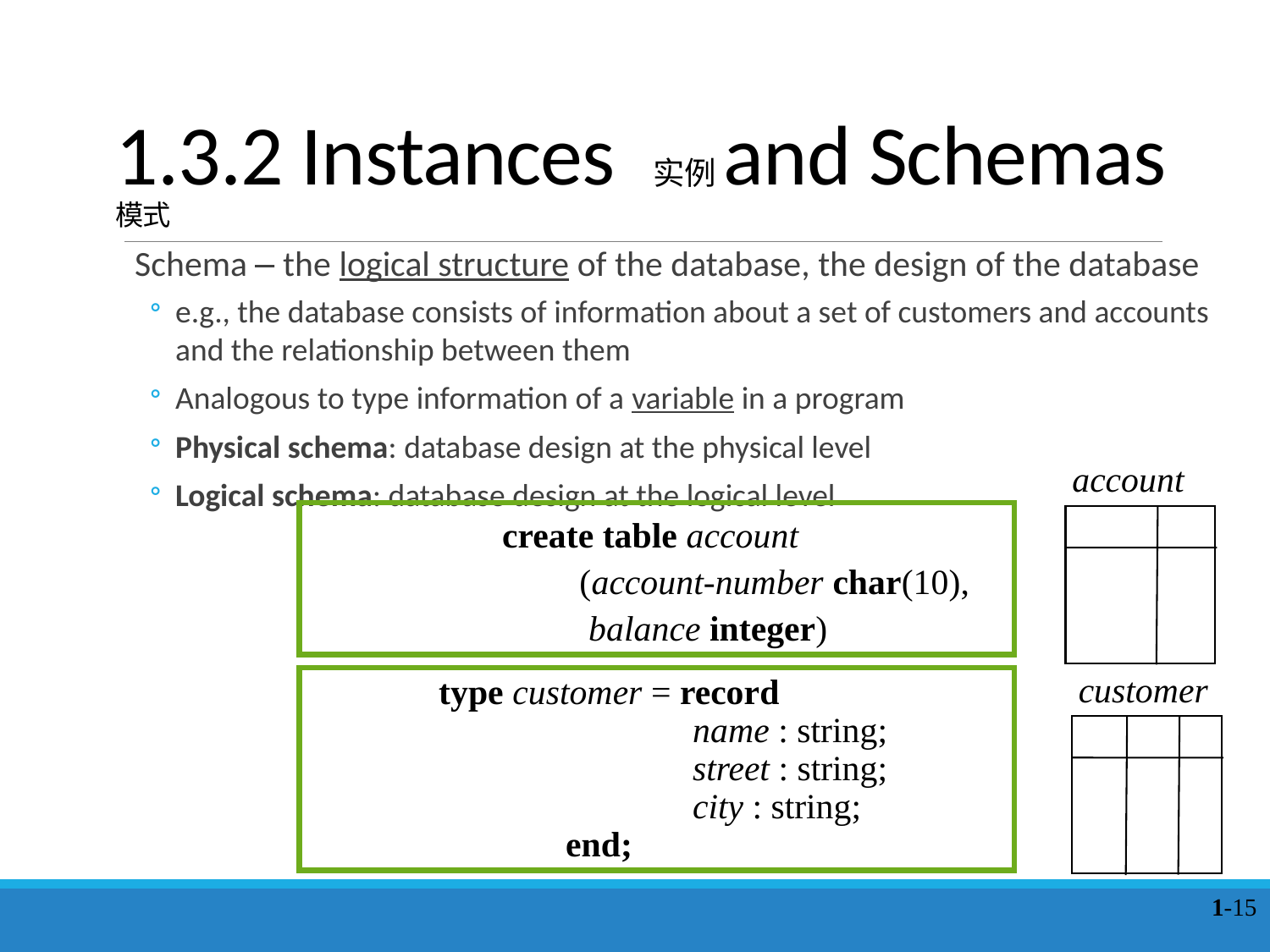

# 1.3.2 Instances 实例and Schemas模式
Schema – the logical structure of the database, the design of the database
e.g., the database consists of information about a set of customers and accounts and the relationship between them
Analogous to type information of a variable in a program
Physical schema: database design at the physical level
Logical schema: database design at the logical level
account

	create table account
                       (account-number char(10),
                        balance integer)
customer

	type customer = record
			name : string;
			street : string;
			city : string;
		end;
1-15